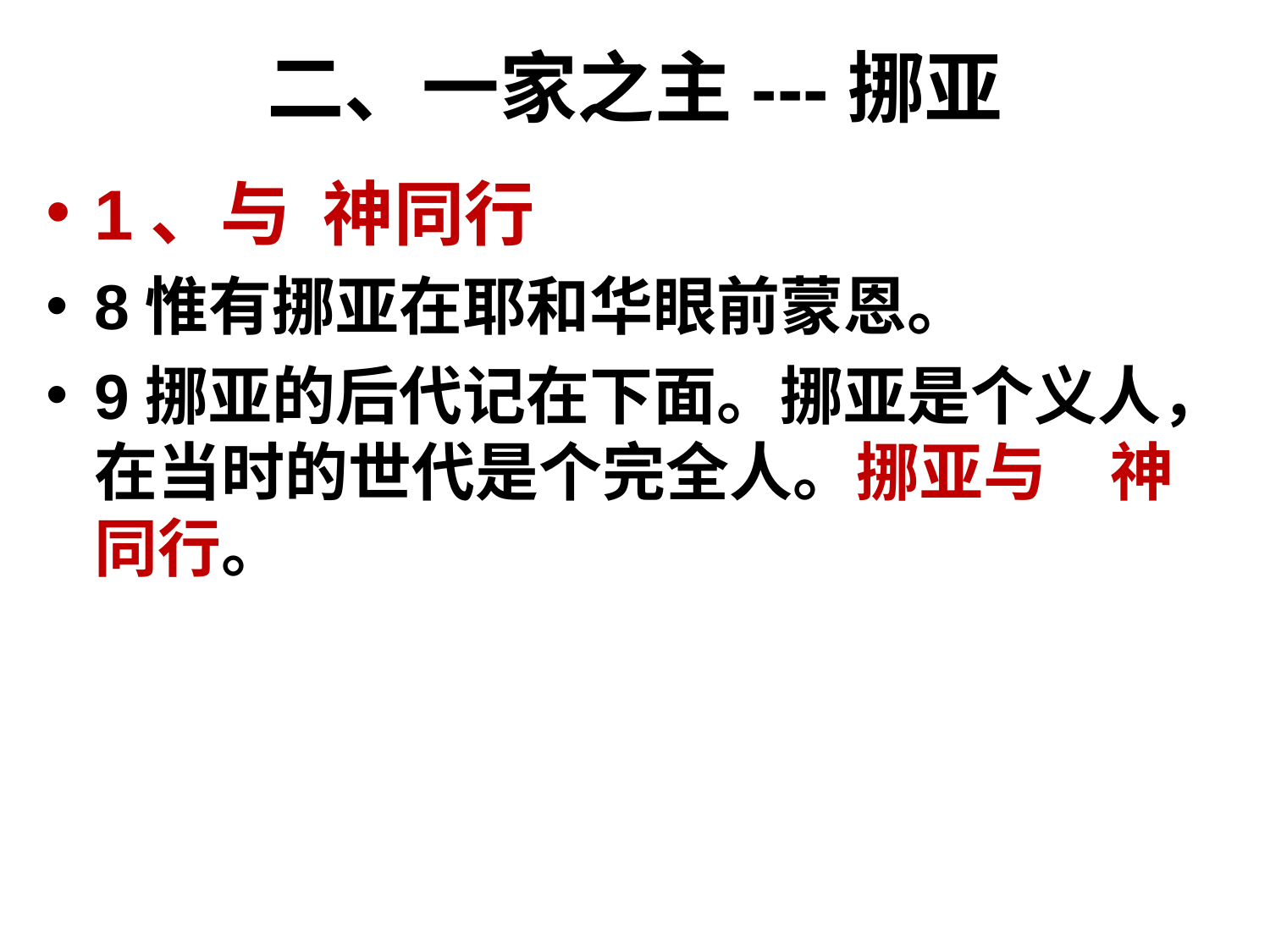

# 二、一家之主---挪亚
1、与  神同行
8惟有挪亚在耶和华眼前蒙恩。
9挪亚的后代记在下面。挪亚是个义人，在当时的世代是个完全人。挪亚与　神同行。
7